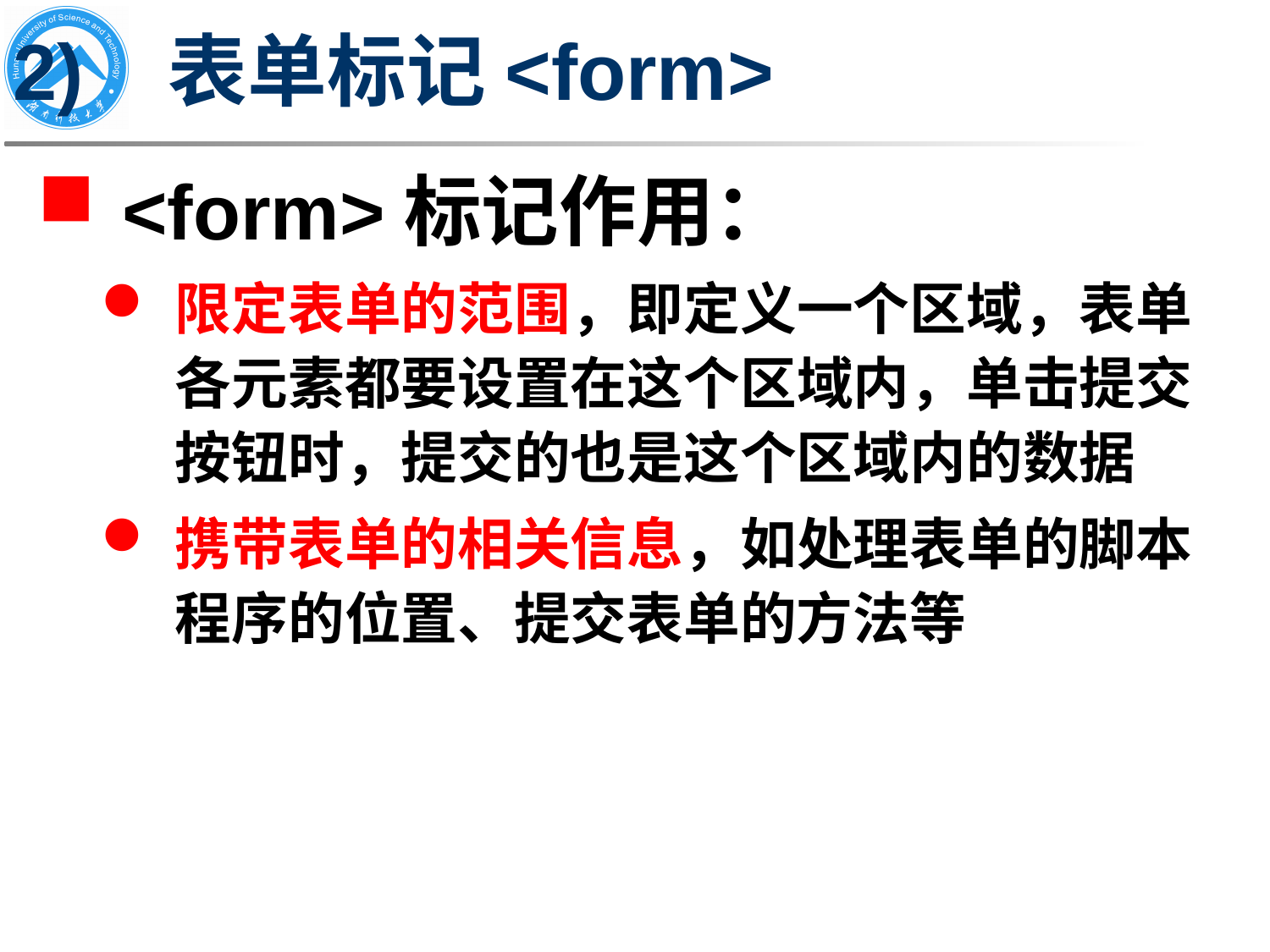

# 2)   表单标记<form>
<form>标记作用：
限定表单的范围，即定义一个区域，表单各元素都要设置在这个区域内，单击提交按钮时，提交的也是这个区域内的数据
携带表单的相关信息，如处理表单的脚本程序的位置、提交表单的方法等